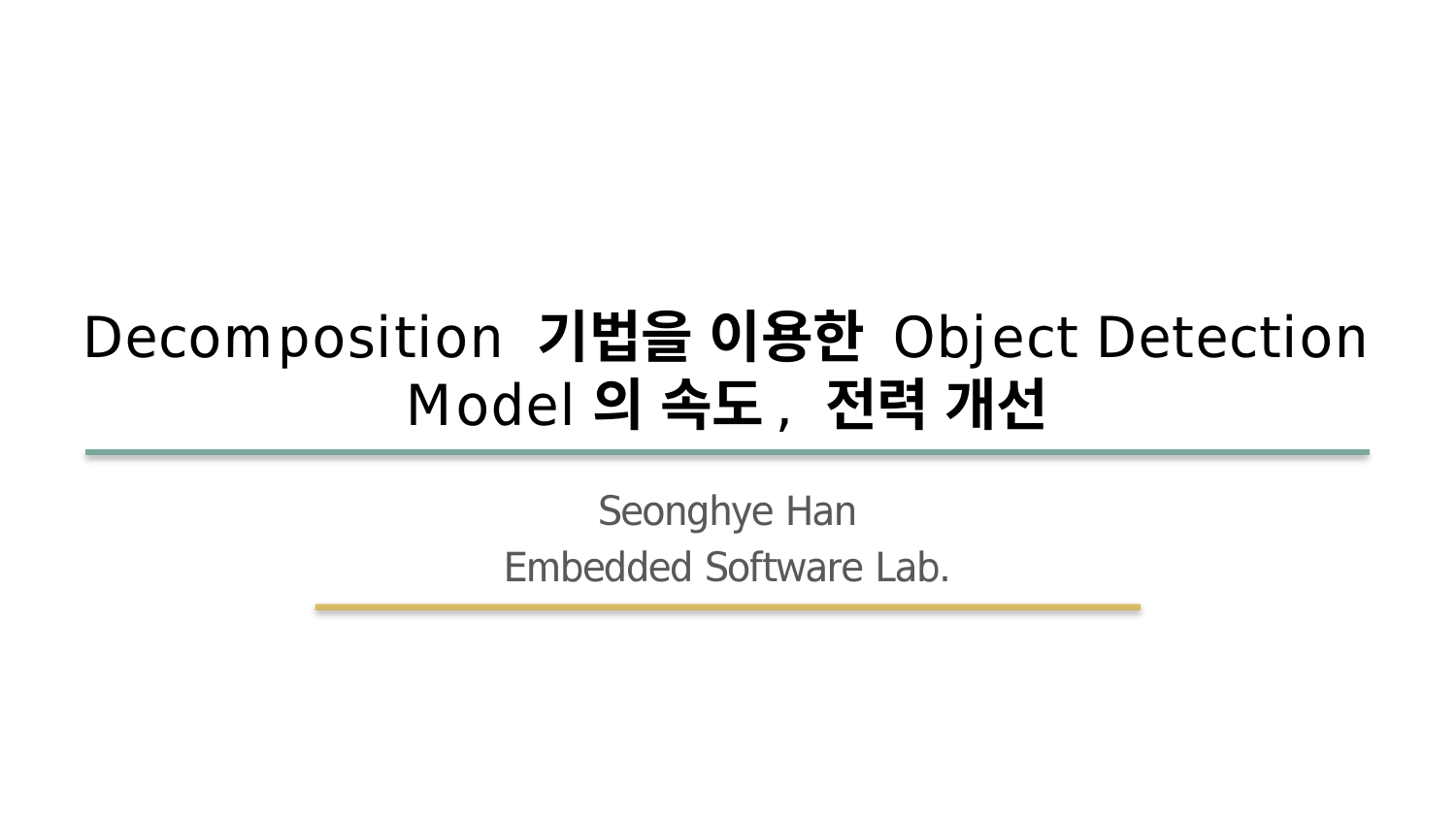

# Decomposition 기법을 이용한 Object Detection Model의 속도, 전력 개선
Seonghye Han
Embedded Software Lab.